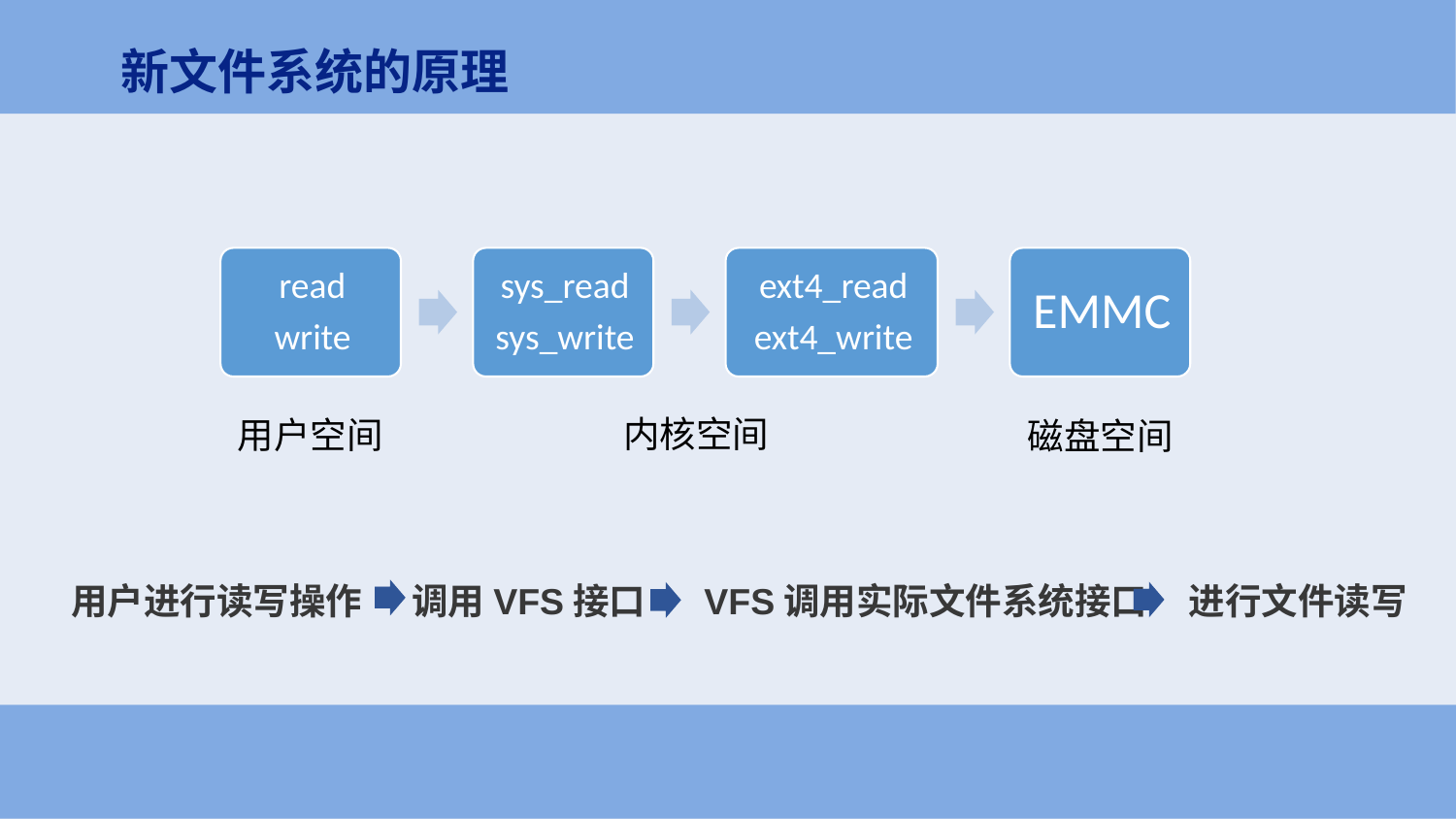

新文件系统的原理
read
write

sys_read
sys_write

ext4_read
ext4_write

EMMC
内核空间
用户空间
磁盘空间
用户进行读写操作      调用VFS接口      VFS调用实际文件系统接口     进行文件读写